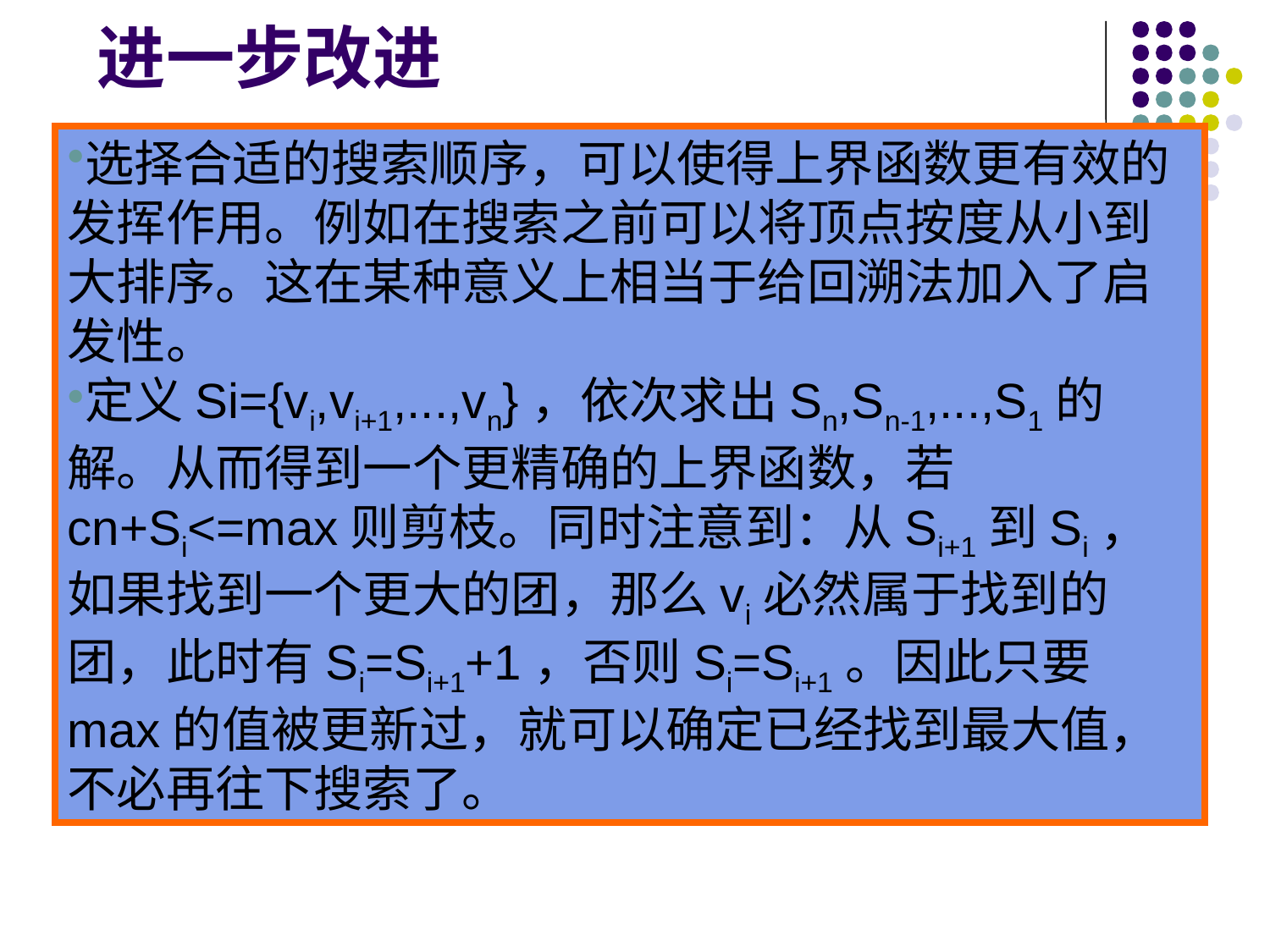

进一步改进
选择合适的搜索顺序，可以使得上界函数更有效的发挥作用。例如在搜索之前可以将顶点按度从小到大排序。这在某种意义上相当于给回溯法加入了启发性。
定义Si={vi,vi+1,...,vn}，依次求出Sn,Sn-1,...,S1的解。从而得到一个更精确的上界函数，若cn+Si<=max则剪枝。同时注意到：从Si+1到Si，如果找到一个更大的团，那么vi必然属于找到的团，此时有Si=Si+1+1，否则Si=Si+1。因此只要max的值被更新过，就可以确定已经找到最大值，不必再往下搜索了。